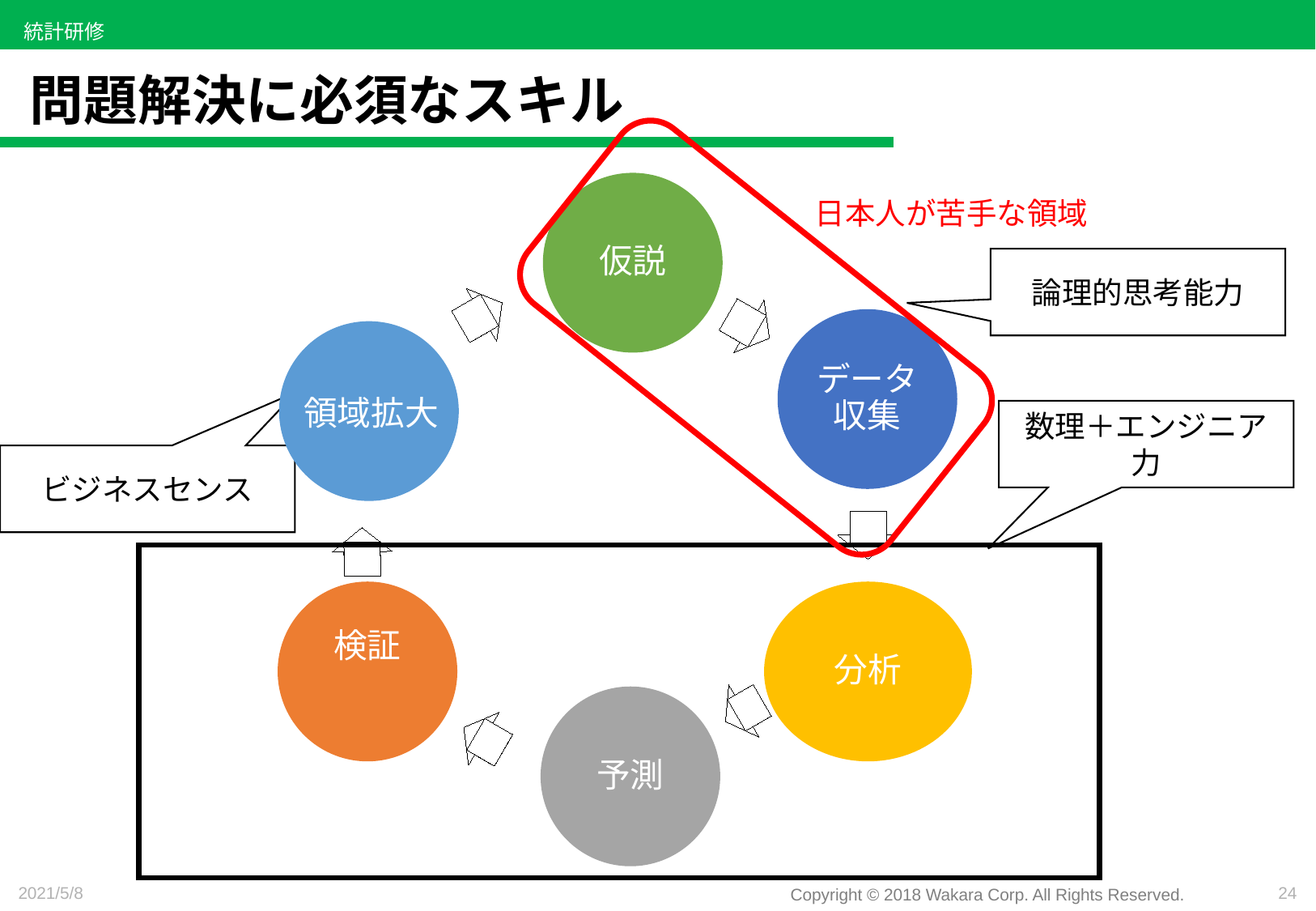

# 問題解決に必須なスキル

仮説
日本人が苦手な領域

論理的思考能力

データ収集

領域拡大

数理＋エンジニア力

ビジネスセンス

検証

分析

予測

2021/5/8
24